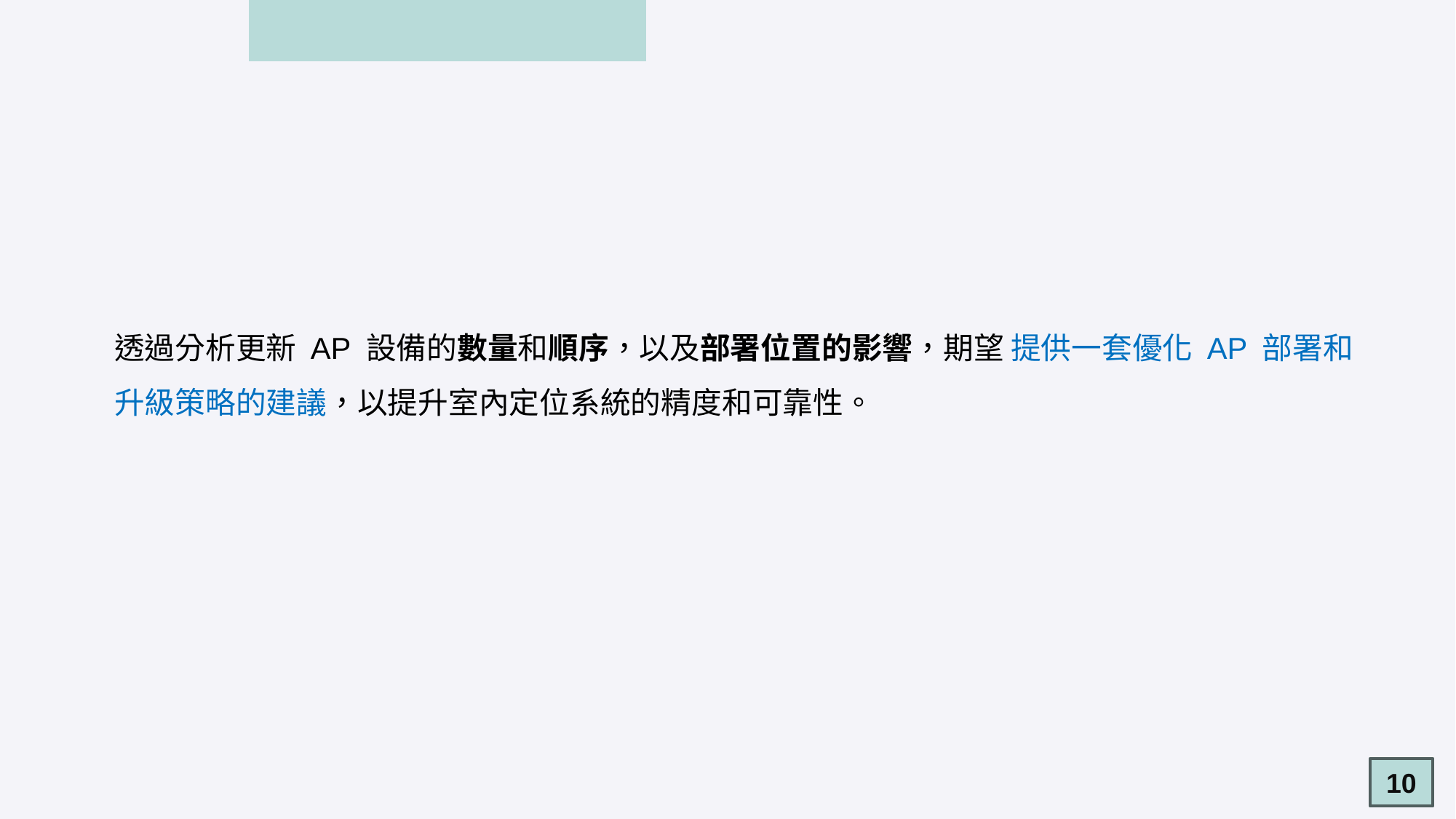

透過分析更新 AP 設備的數量和順序，以及部署位置的影響，期望 提供一套優化 AP 部署和升級策略的建議，以提升室內定位系統的精度和可靠性。
10